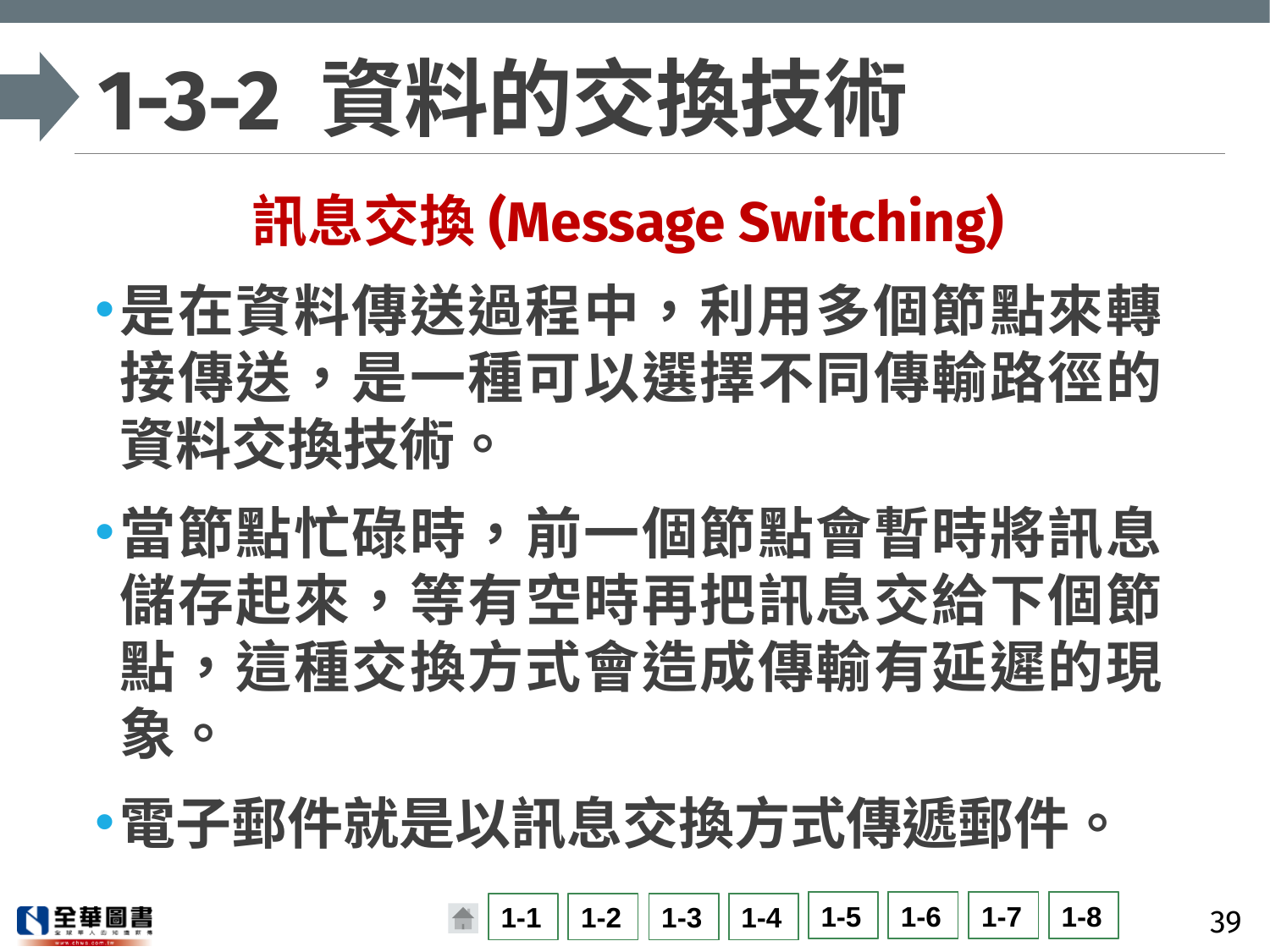

# 1-3-2 資料的交換技術
訊息交換(Message Switching)
是在資料傳送過程中，利用多個節點來轉接傳送，是一種可以選擇不同傳輸路徑的資料交換技術。
當節點忙碌時，前一個節點會暫時將訊息儲存起來，等有空時再把訊息交給下個節點，這種交換方式會造成傳輸有延遲的現象。
電子郵件就是以訊息交換方式傳遞郵件。
39